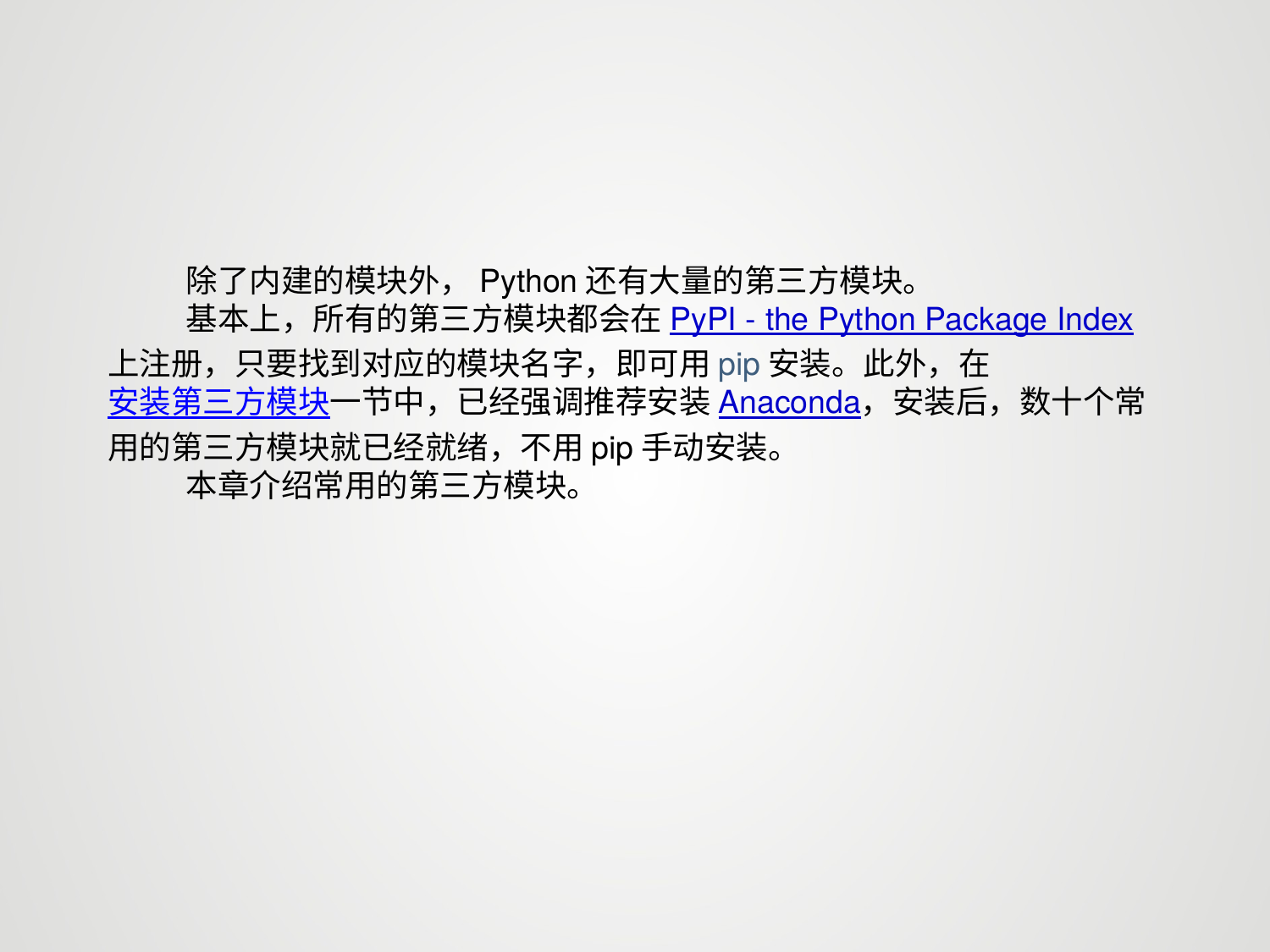

除了内建的模块外，Python还有大量的第三方模块。
        基本上，所有的第三方模块都会在PyPI - the Python Package Index上注册，只要找到对应的模块名字，即可用pip安装。此外，在安装第三方模块一节中，已经强调推荐安装Anaconda，安装后，数十个常用的第三方模块就已经就绪，不用pip手动安装。
        本章介绍常用的第三方模块。